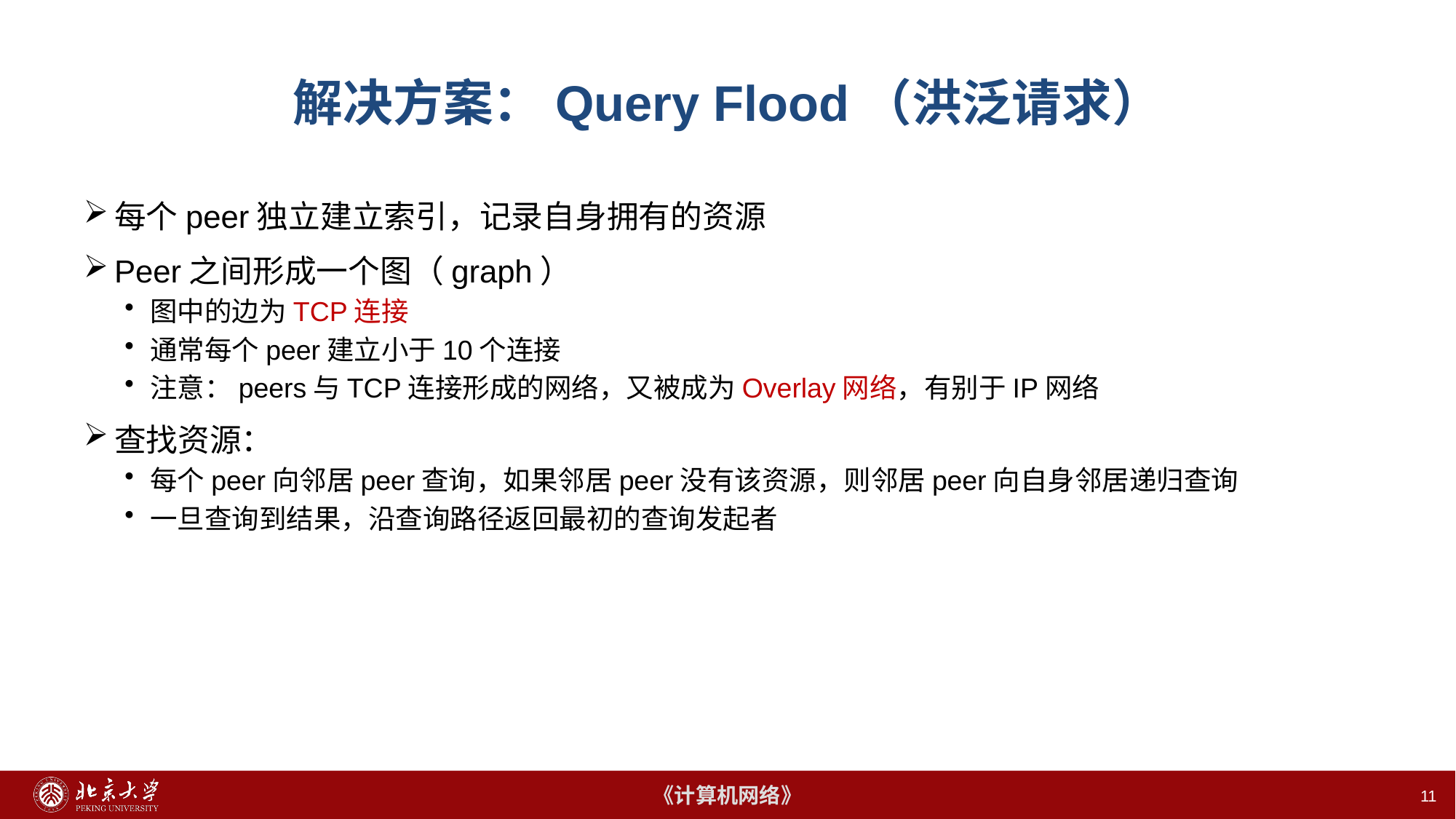

# 解决方案：Query Flood（洪泛请求）
每个peer独立建立索引，记录自身拥有的资源
Peer之间形成一个图（graph）
图中的边为TCP连接
通常每个peer建立小于10个连接
注意：peers与TCP连接形成的网络，又被成为Overlay网络，有别于IP网络
查找资源：
每个peer向邻居peer查询，如果邻居peer没有该资源，则邻居peer向自身邻居递归查询
一旦查询到结果，沿查询路径返回最初的查询发起者

11